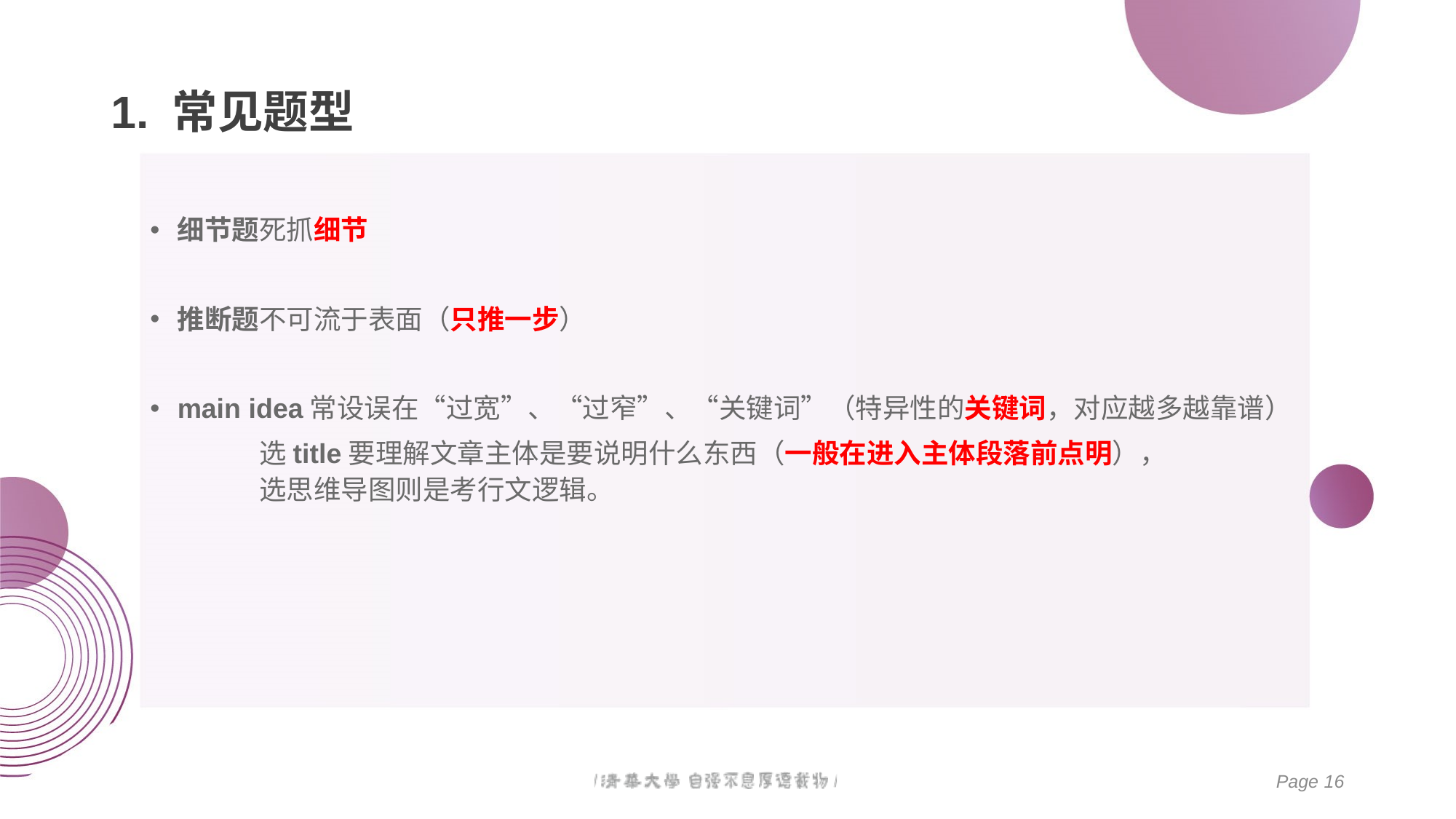

# 1. 常见题型

细节题死抓细节

推断题不可流于表面（只推一步）

main idea常设误在“过宽”、“过窄”、“关键词”（特异性的关键词，对应越多越靠谱）
	选title要理解文章主体是要说明什么东西（一般在进入主体段落前点明），
选思维导图则是考行文逻辑。

Page 16